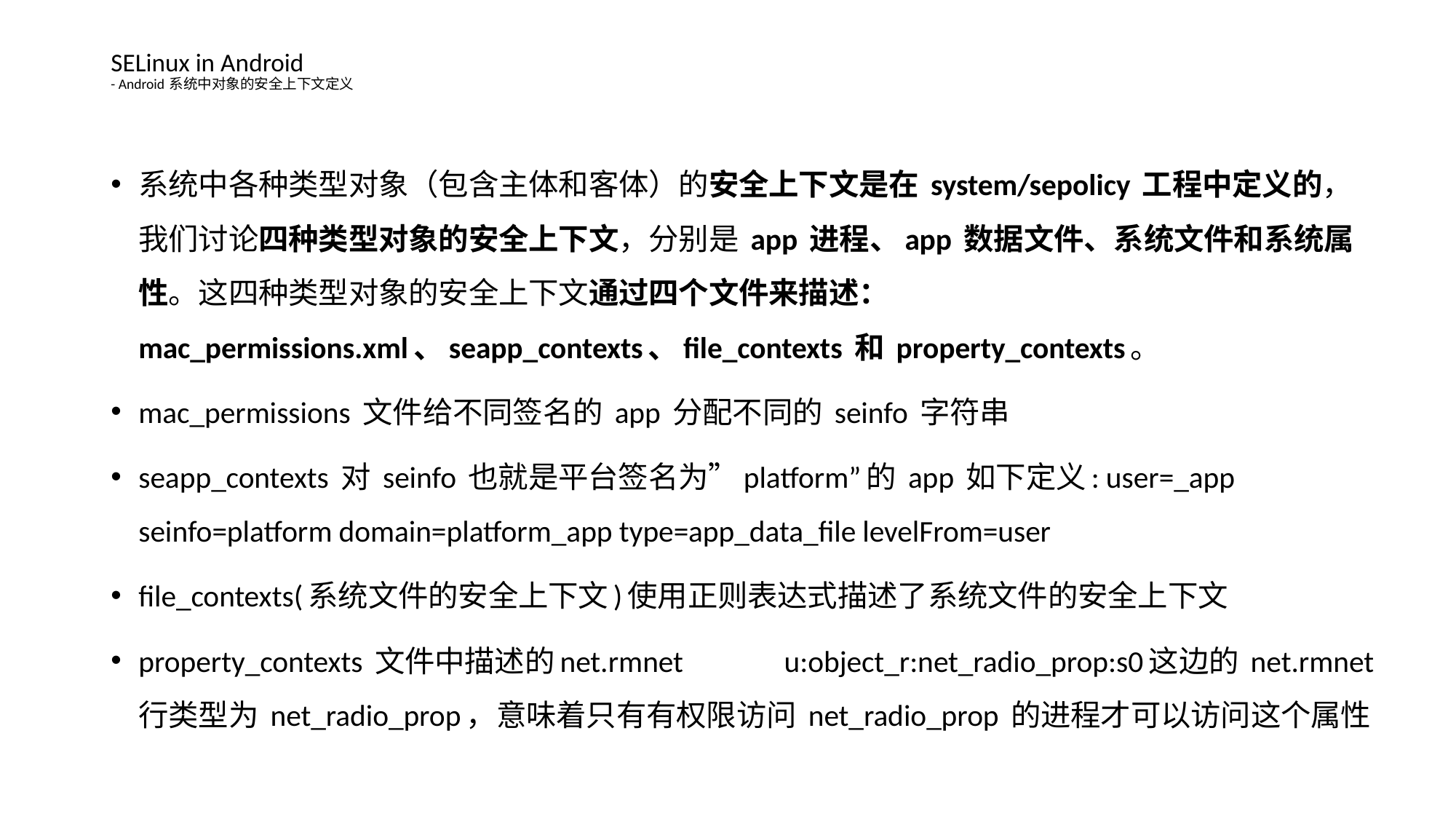

# SELinux in Android - Android 系统中对象的安全上下文定义
系统中各种类型对象（包含主体和客体）的安全上下文是在 system/sepolicy 工程中定义的，我们讨论四种类型对象的安全上下文，分别是 app 进程、app 数据文件、系统文件和系统属性。这四种类型对象的安全上下文通过四个文件来描述：mac_permissions.xml、seapp_contexts、file_contexts 和 property_contexts。
mac_permissions 文件给不同签名的 app 分配不同的 seinfo 字符串
seapp_contexts 对 seinfo 也就是平台签名为”platform”的 app 如下定义: user=_app seinfo=platform domain=platform_app type=app_data_file levelFrom=user
file_contexts(系统文件的安全上下文)使用正则表达式描述了系统文件的安全上下文
property_contexts 文件中描述的net.rmnet               u:object_r:net_radio_prop:s0这边的 net.rmnet 行类型为 net_radio_prop，意味着只有有权限访问 net_radio_prop 的进程才可以访问这个属性